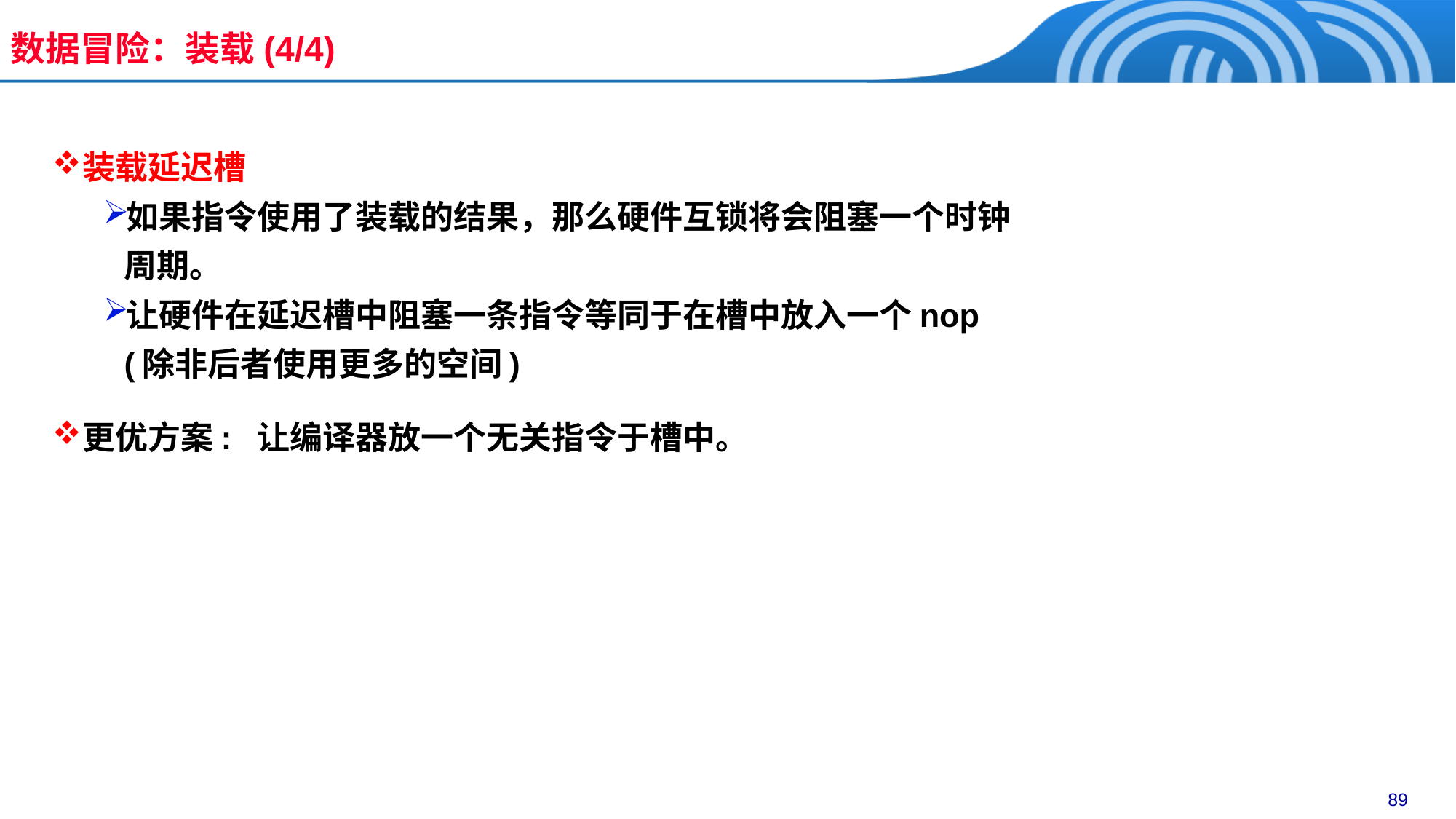

数据冒险：装载(4/4)
装载延迟槽
如果指令使用了装载的结果，那么硬件互锁将会阻塞一个时钟周期。
让硬件在延迟槽中阻塞一条指令等同于在槽中放入一个nop (除非后者使用更多的空间)
更优方案:  让编译器放一个无关指令于槽中。